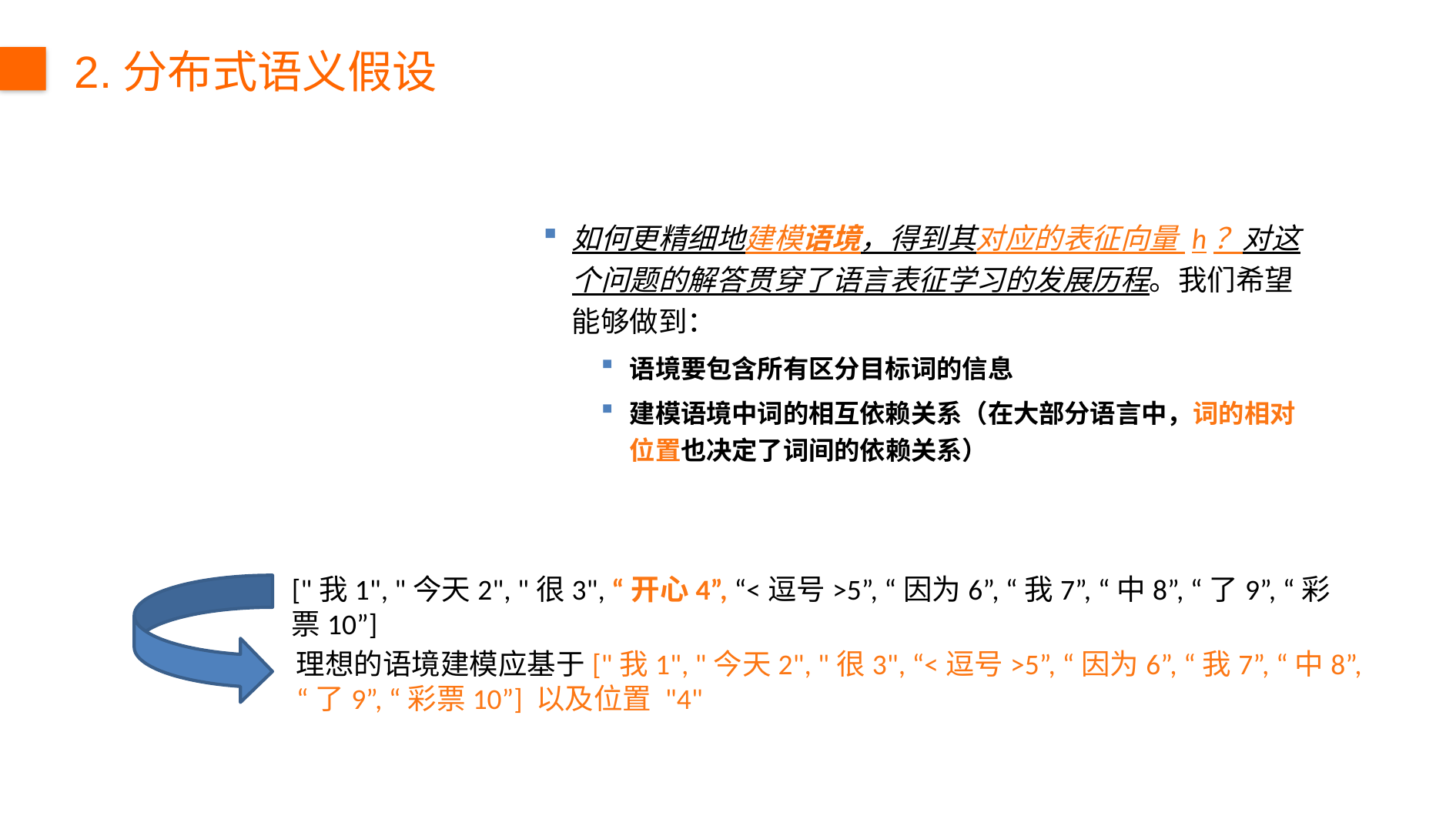

2.分布式语义假设

如何更精细地建模语境，得到其对应的表征向量 h？对这个问题的解答贯穿了语言表征学习的发展历程。我们希望能够做到：
语境要包含所有区分目标词的信息
建模语境中词的相互依赖关系（在大部分语言中，词的相对位置也决定了词间的依赖关系）
["我1", "今天2", "很3", “开心4”, “<逗号>5”, “因为6”, “我7”, “中8”, “了9”, “彩票10”]

理想的语境建模应基于["我1", "今天2", "很3", “<逗号>5”, “因为6”, “我7”, “中8”, “了9”, “彩票10”] 以及位置 "4"